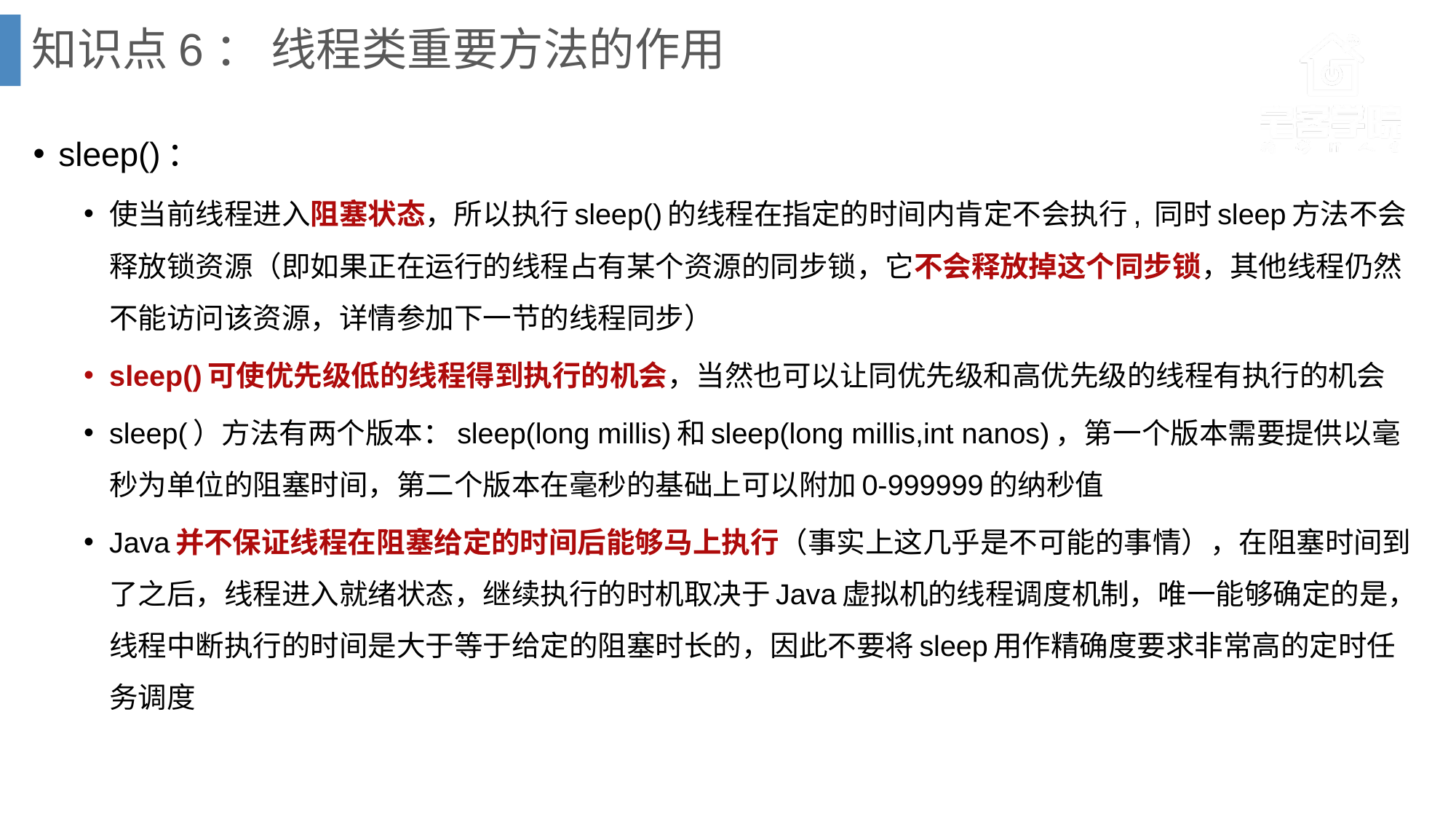

# 知识点6： 线程类重要方法的作用
sleep()：
使当前线程进入阻塞状态，所以执行sleep()的线程在指定的时间内肯定不会执行, 同时sleep方法不会释放锁资源（即如果正在运行的线程占有某个资源的同步锁，它不会释放掉这个同步锁，其他线程仍然不能访问该资源，详情参加下一节的线程同步）
sleep()可使优先级低的线程得到执行的机会，当然也可以让同优先级和高优先级的线程有执行的机会
sleep(）方法有两个版本：sleep(long millis)和sleep(long millis,int nanos)，第一个版本需要提供以毫秒为单位的阻塞时间，第二个版本在毫秒的基础上可以附加0-999999的纳秒值
Java并不保证线程在阻塞给定的时间后能够马上执行（事实上这几乎是不可能的事情），在阻塞时间到了之后，线程进入就绪状态，继续执行的时机取决于Java虚拟机的线程调度机制，唯一能够确定的是，线程中断执行的时间是大于等于给定的阻塞时长的，因此不要将sleep用作精确度要求非常高的定时任务调度